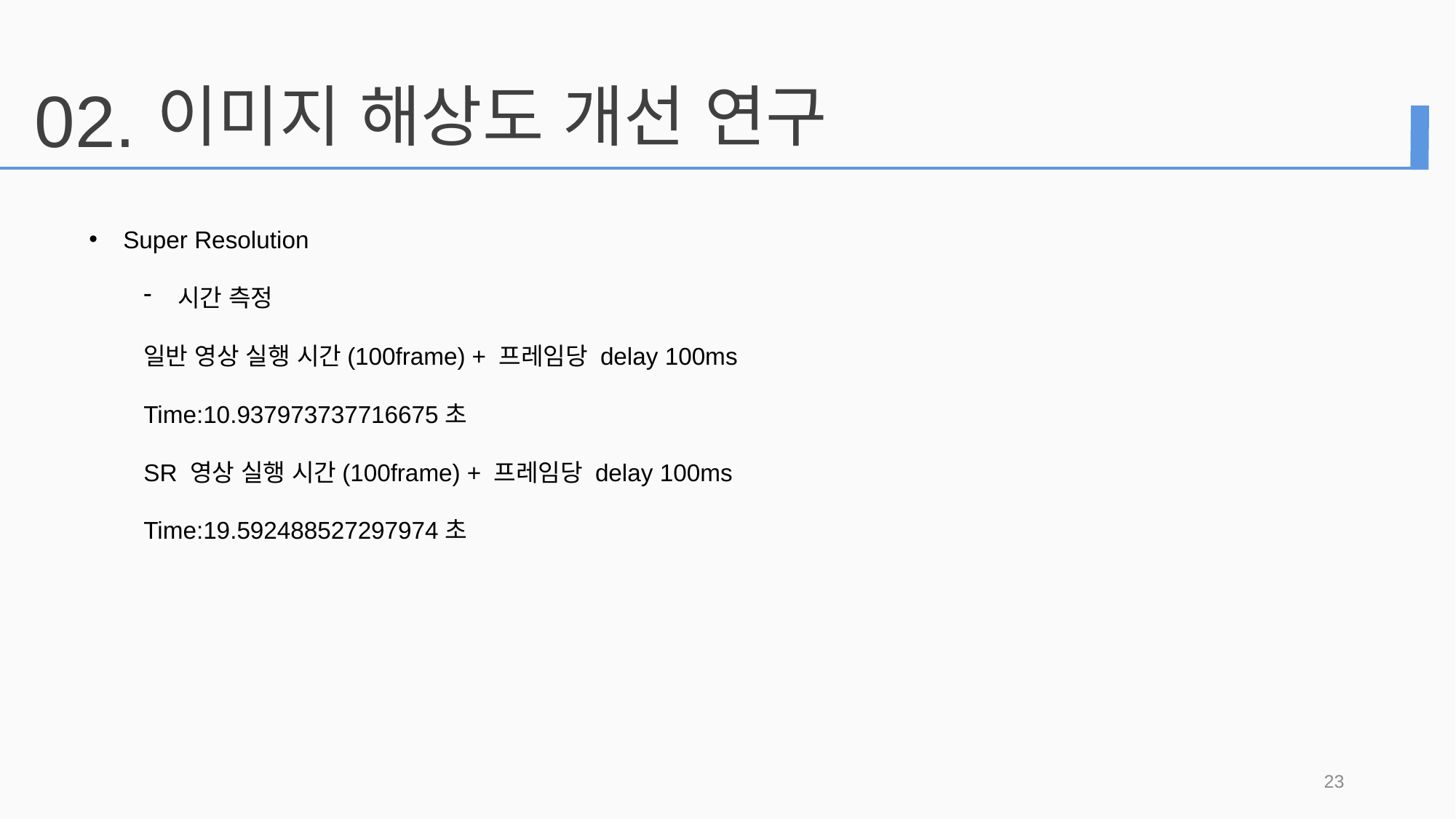

02.
이미지 해상도 개선 연구
Super Resolution

시간 측정
일반 영상 실행 시간(100frame) + 프레임당 delay 100ms
Time:10.937973737716675초

SR 영상 실행 시간(100frame) + 프레임당 delay 100ms
Time:19.592488527297974초
23